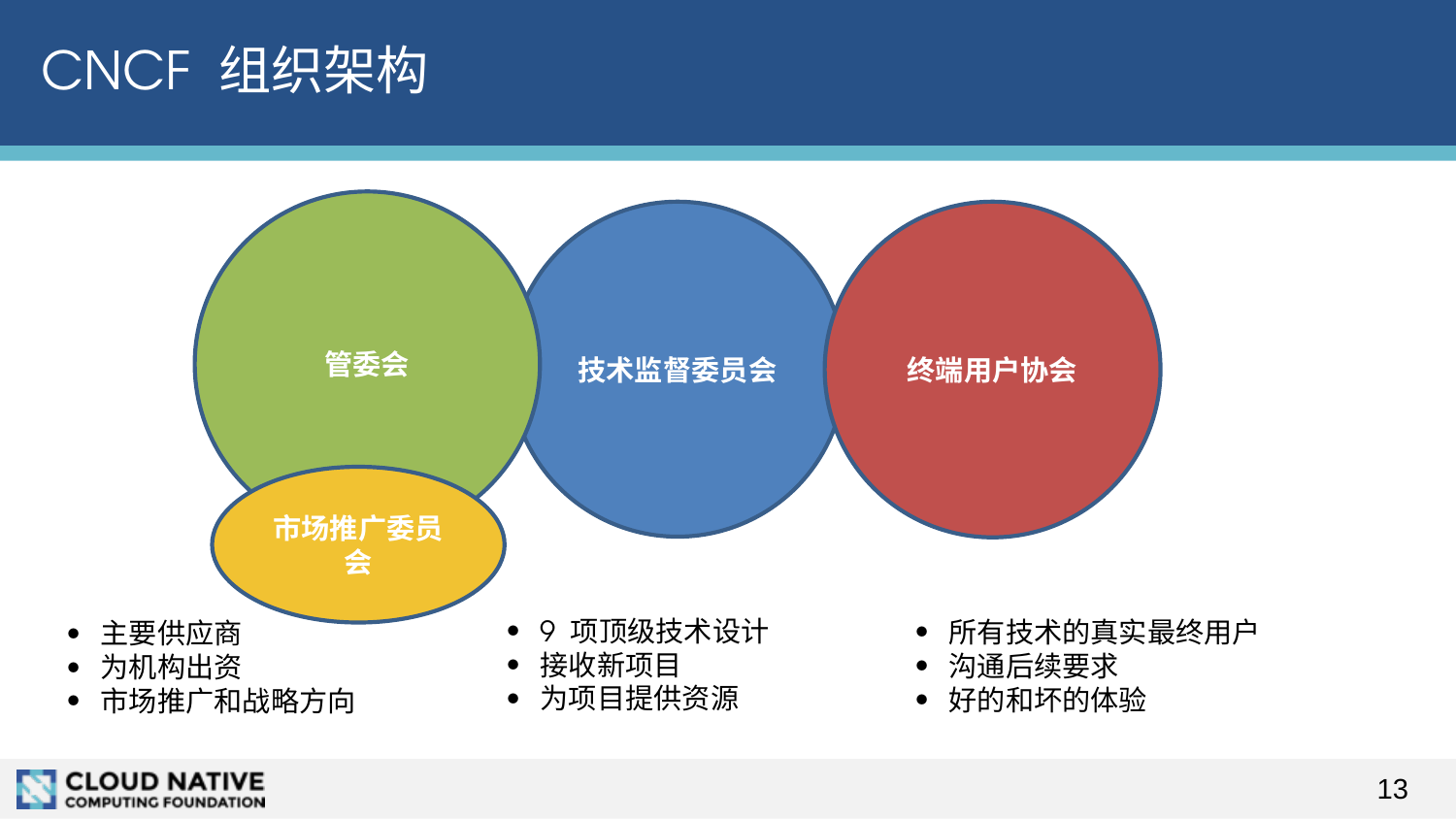

# CNCF 组织架构
管委会
技术监督委员会
终端用户协会
市场推广委员会
9 项顶级技术设计
接收新项目
为项目提供资源
所有技术的真实最终用户
沟通后续要求
好的和坏的体验
主要供应商
为机构出资
市场推广和战略方向
13